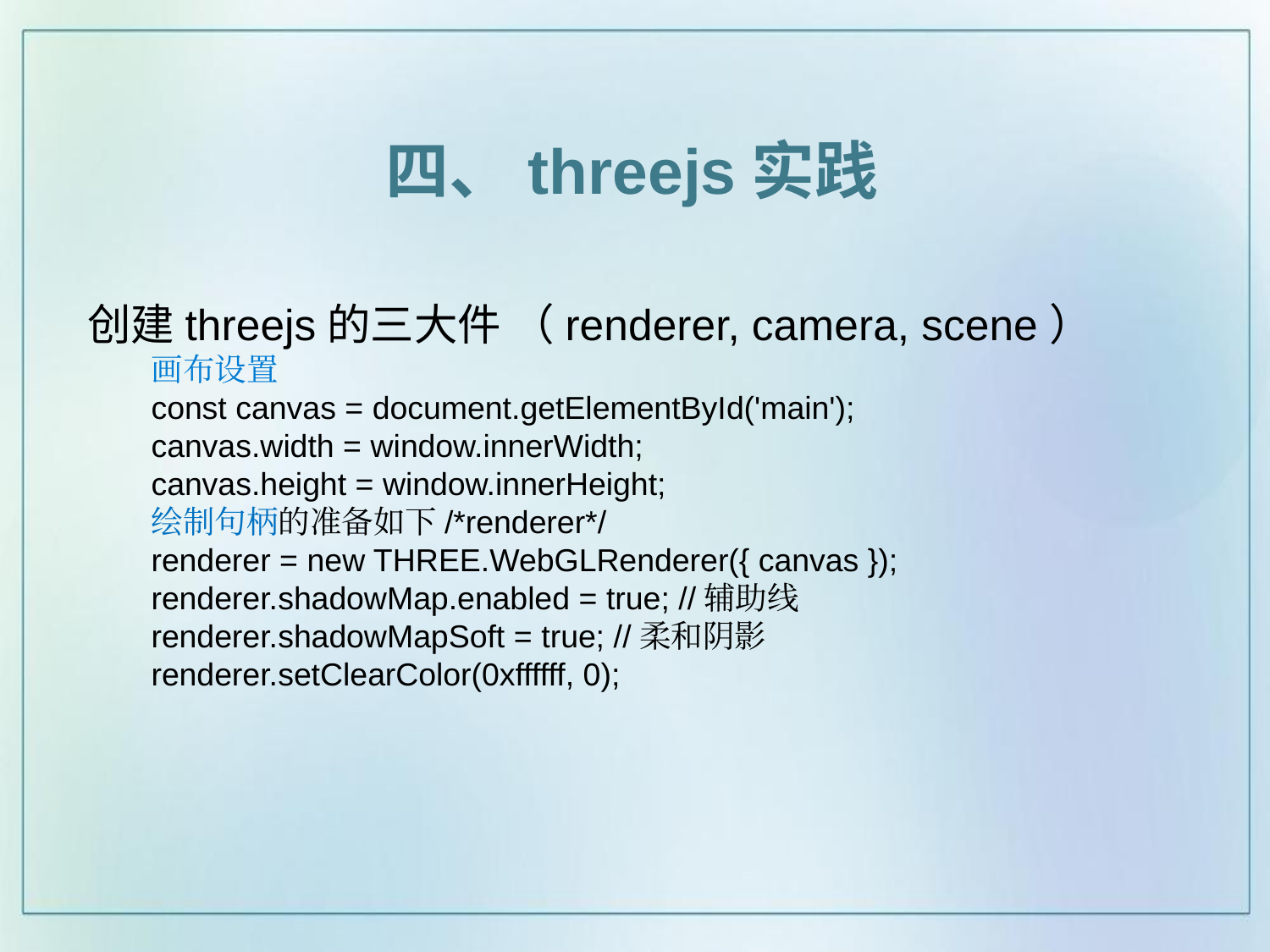

四、threejs实践
创建threejs的三大件 （renderer, camera, scene）
画布设置
const canvas = document.getElementById('main');
canvas.width = window.innerWidth;
canvas.height = window.innerHeight;
绘制句柄的准备如下/*renderer*/
renderer = new THREE.WebGLRenderer({ canvas });
renderer.shadowMap.enabled = true; //辅助线
renderer.shadowMapSoft = true; //柔和阴影
renderer.setClearColor(0xffffff, 0);